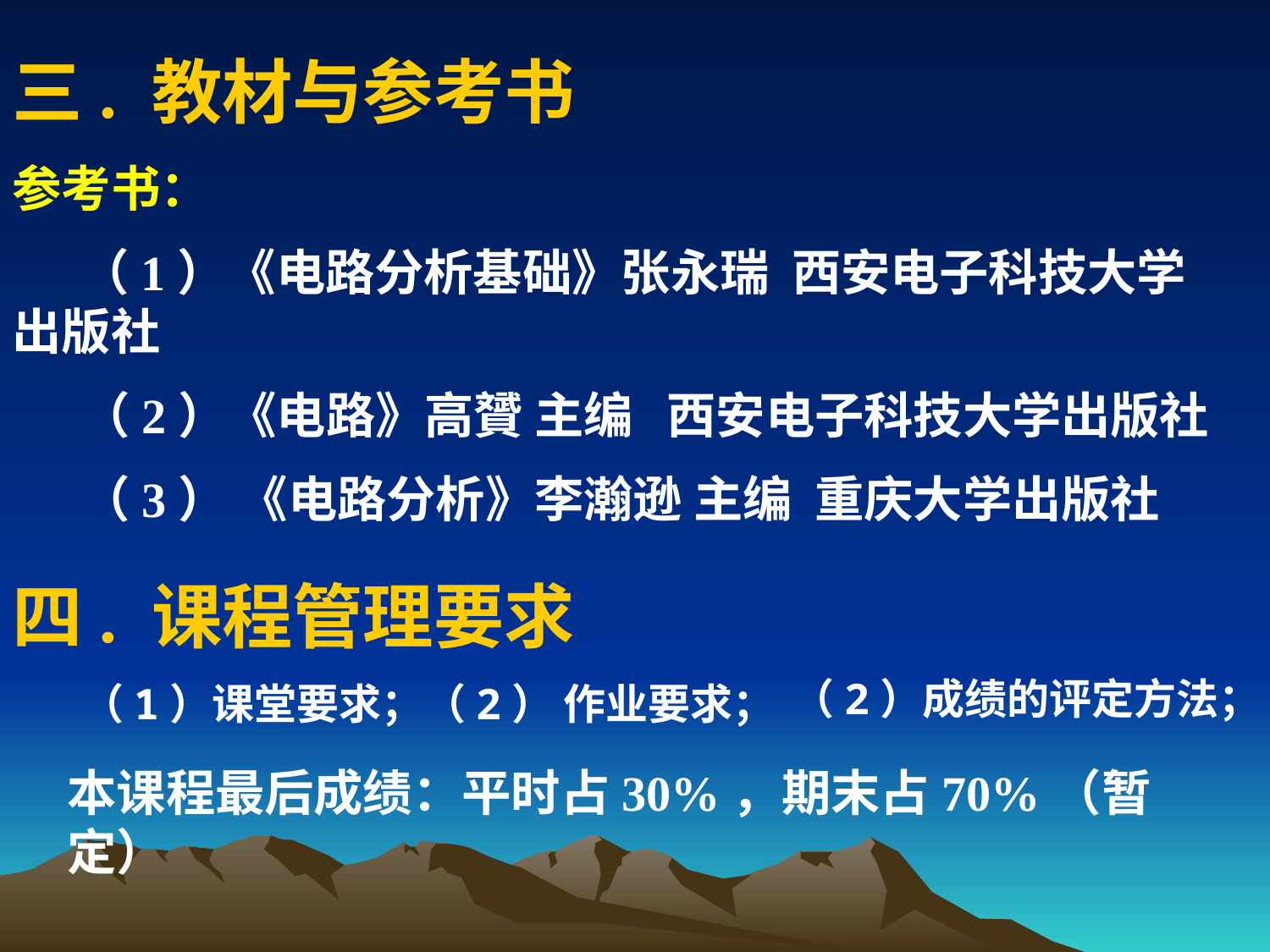

三. 教材与参考书
参考书：
      （1）《电路分析基础》张永瑞  西安电子科技大学出版社
     （2）《电路》高贇 主编   西安电子科技大学出版社
     （3） 《电路分析》李瀚逊 主编  重庆大学出版社
四. 课程管理要求
  （2）成绩的评定方法；
  （1）课堂要求；（2） 作业要求；
本课程最后成绩：平时占30%，期末占70%（暂定）